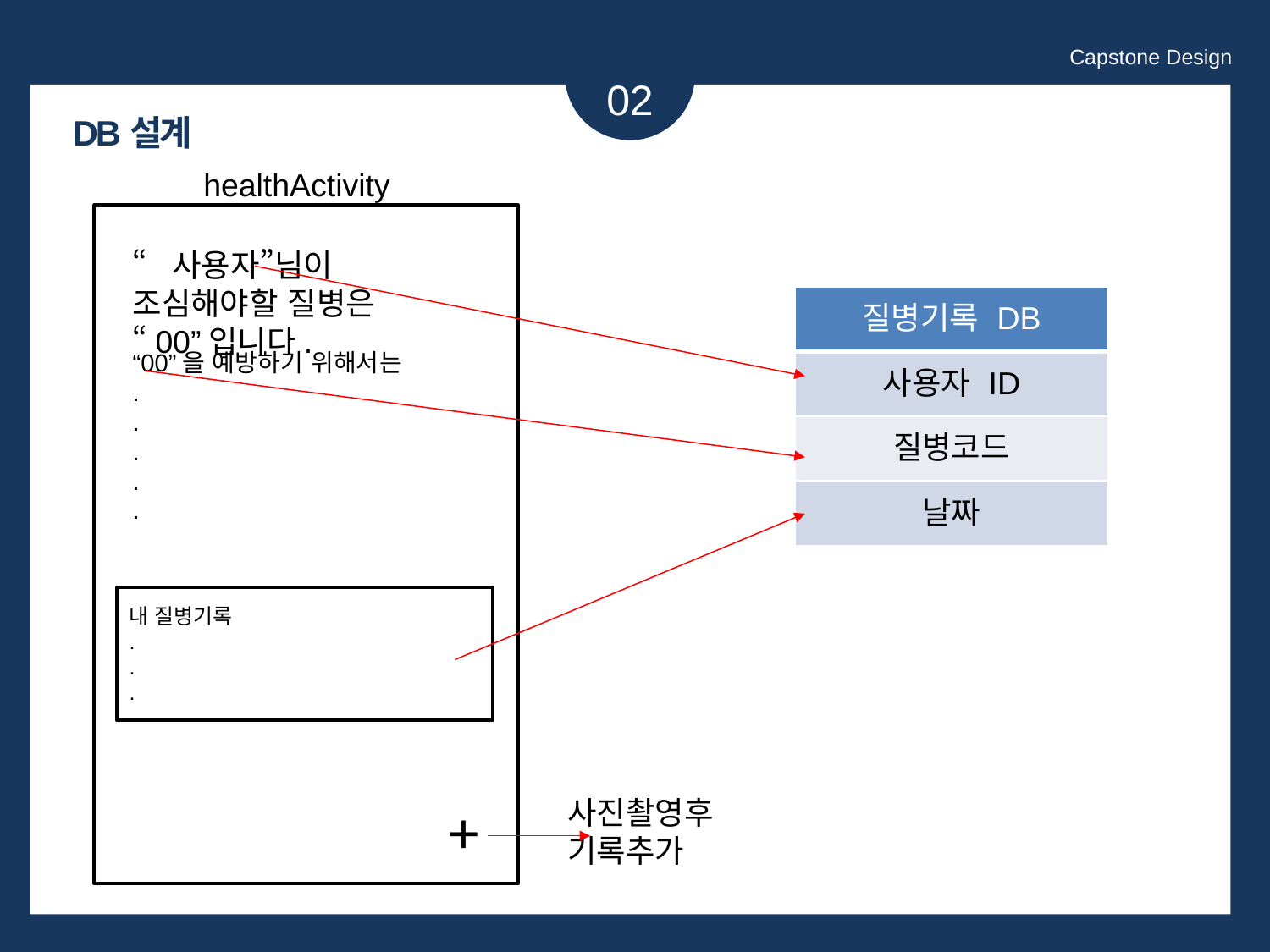

Capstone Design
02

DB설계
healthActivity

“사용자”님이 조심해야할 질병은 “00”입니다.
| 질병기록 DB |
| --- |
| 사용자 ID |
| 질병코드 |
| 날짜 |
“00”을 예방하기 위해서는
.
.
.
.
.
소제목
내 질병기록
.
.
.
사진촬영후 기록추가
+